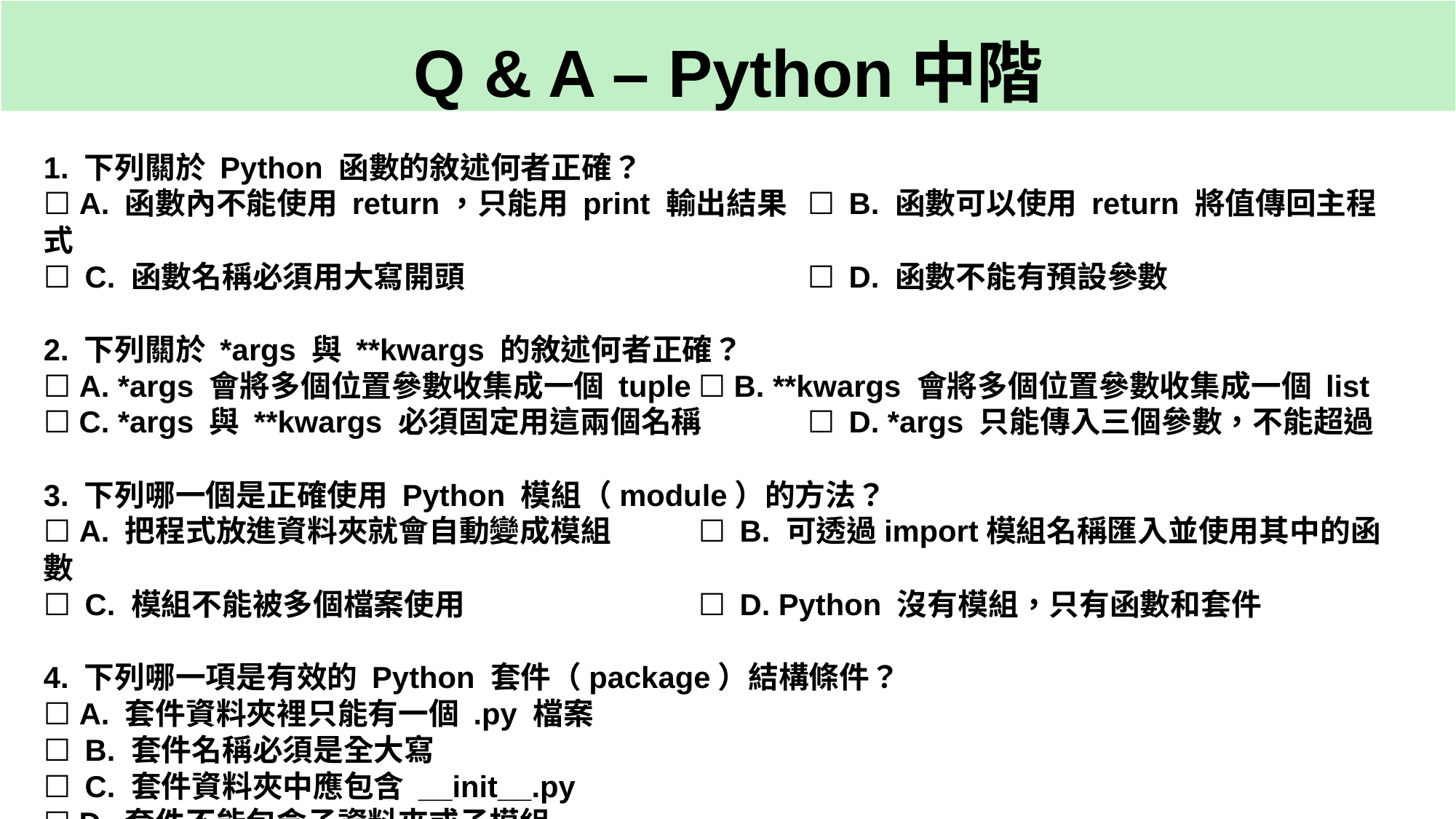

Q & A – Python中階
1. 下列關於 Python 函數的敘述何者正確？
☐ A. 函數內不能使用 return，只能用 print 輸出結果	☐ B. 函數可以使用 return 將值傳回主程式
☐ C. 函數名稱必須用大寫開頭				☐ D. 函數不能有預設參數

2. 下列關於 *args 與 **kwargs 的敘述何者正確？
☐ A. *args 會將多個位置參數收集成一個 tuple	☐ B. **kwargs 會將多個位置參數收集成一個 list
☐ C. *args 與 **kwargs 必須固定用這兩個名稱	☐ D. *args 只能傳入三個參數，不能超過

3. 下列哪一個是正確使用 Python 模組（module）的方法？
☐ A. 把程式放進資料夾就會自動變成模組  	☐ B. 可透過import模組名稱匯入並使用其中的函數
☐ C. 模組不能被多個檔案使用			☐ D. Python 沒有模組，只有函數和套件

4. 下列哪一項是有效的 Python 套件（package）結構條件？
☐ A. 套件資料夾裡只能有一個 .py 檔案
☐ B. 套件名稱必須是全大寫
☐ C. 套件資料夾中應包含 __init__.py
☐ D. 套件不能包含子資料夾或子模組